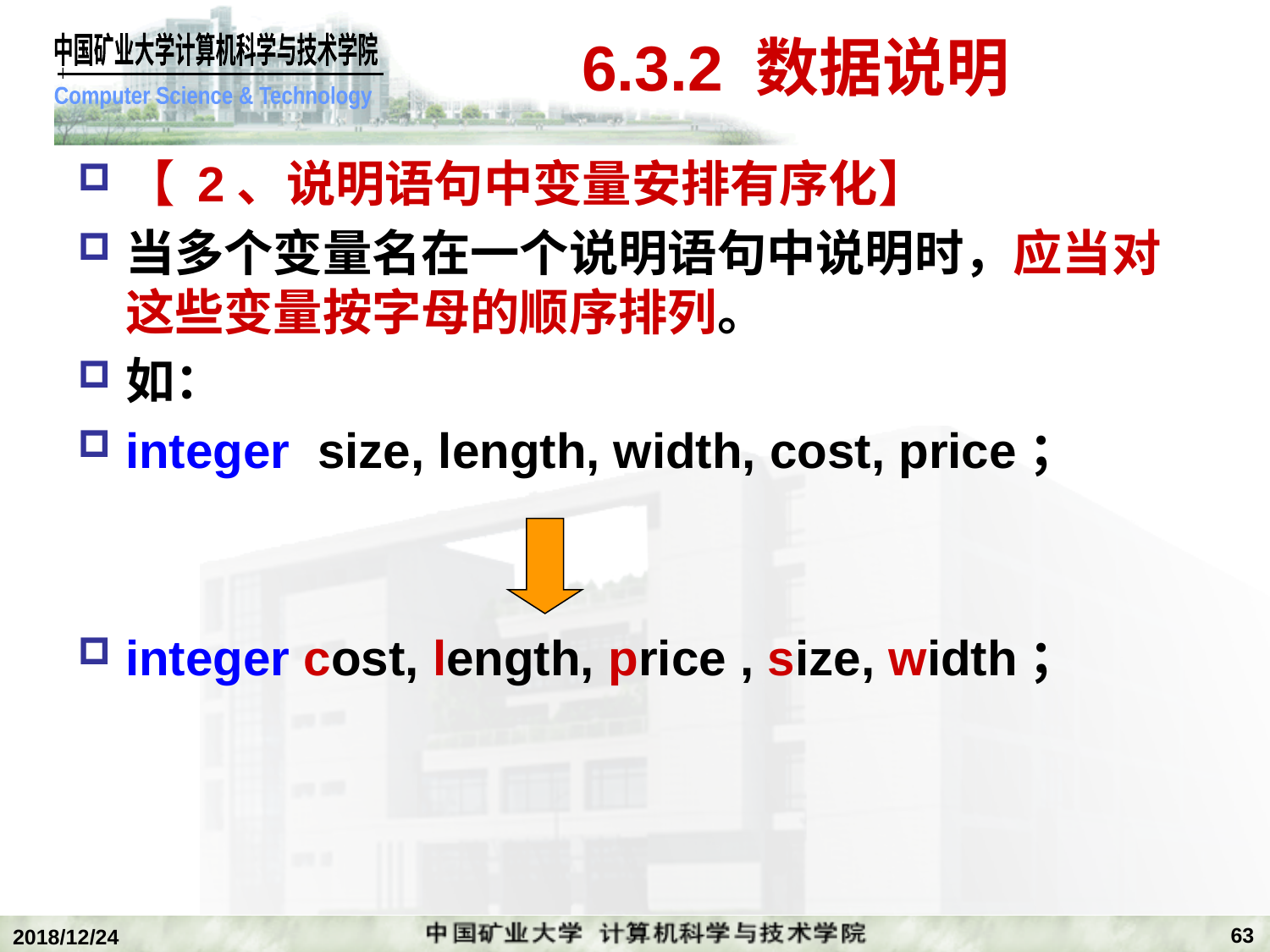

# 6.3.2 数据说明
【 2、说明语句中变量安排有序化】
当多个变量名在一个说明语句中说明时，应当对这些变量按字母的顺序排列。
如：
integer  size, length, width, cost, price；

integer cost, length, price , size, width；

63
2018/12/24